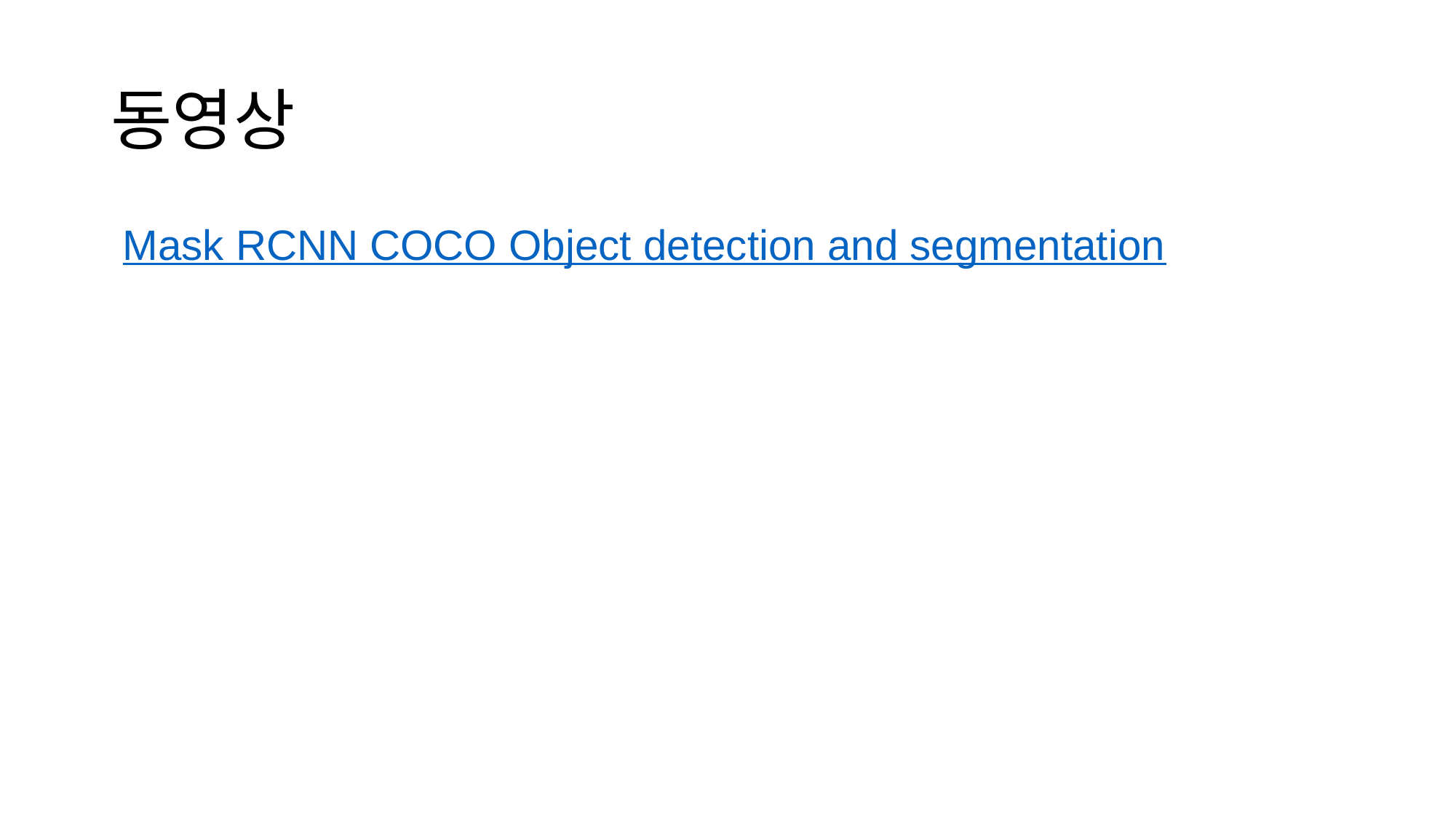

# 동영상
 Mask RCNN COCO Object detection and segmentation